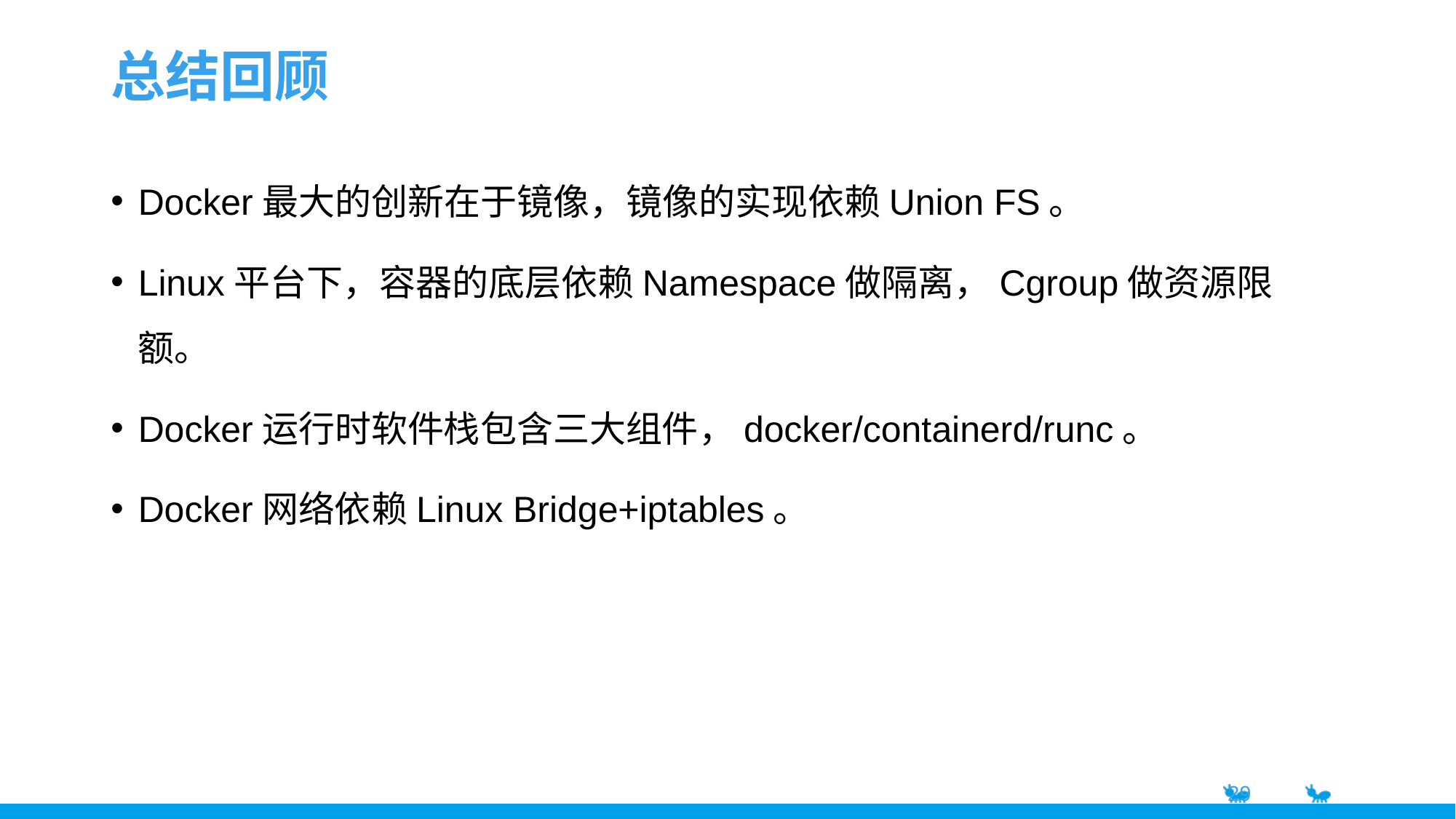

# 总结回顾
Docker最大的创新在于镜像，镜像的实现依赖Union FS。
Linux平台下，容器的底层依赖Namespace做隔离，Cgroup做资源限额。
Docker运行时软件栈包含三大组件，docker/containerd/runc。
Docker网络依赖Linux Bridge+iptables。